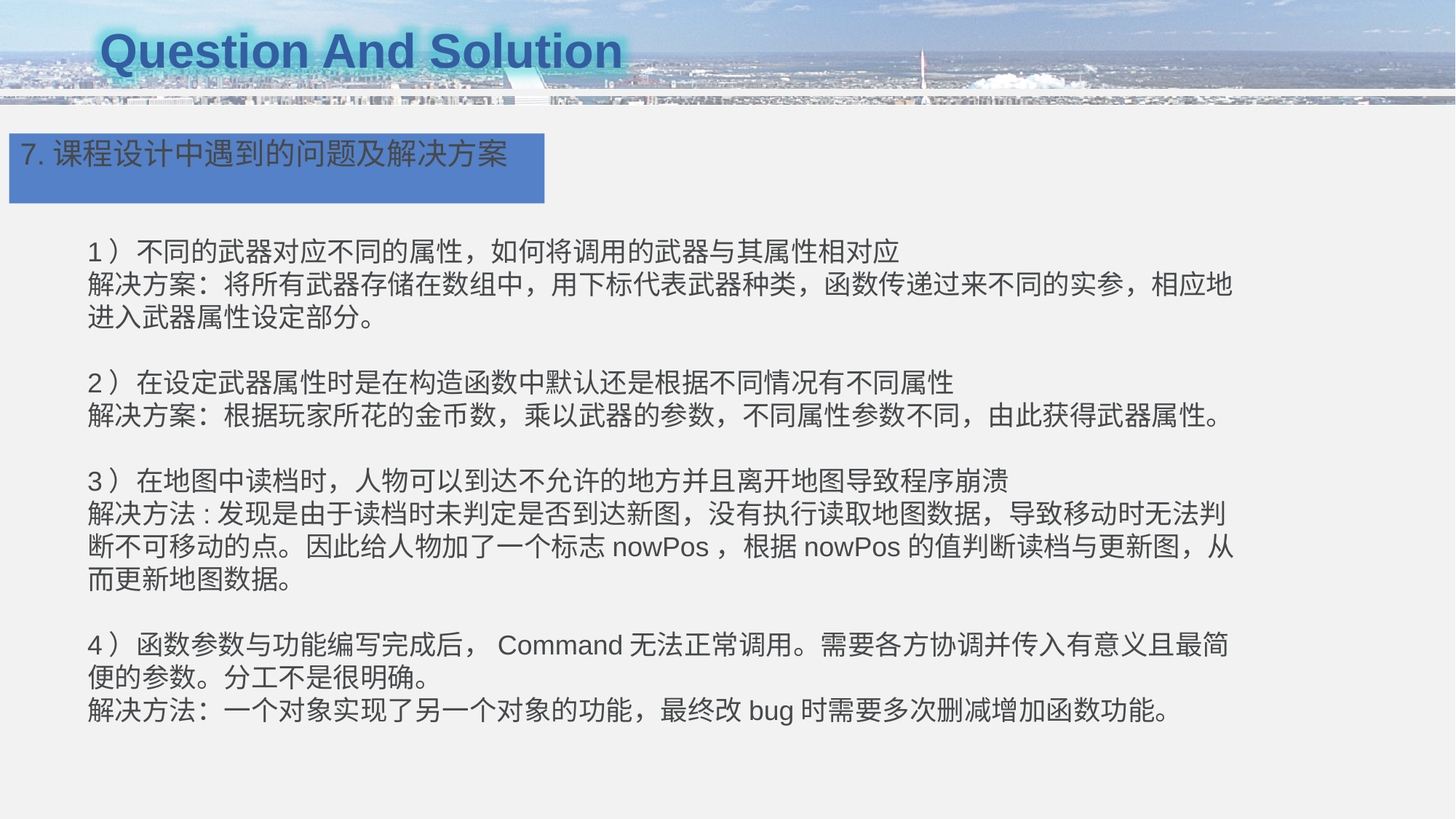

Question And Solution
7.课程设计中遇到的问题及解决方案

1）不同的武器对应不同的属性，如何将调用的武器与其属性相对应
解决方案：将所有武器存储在数组中，用下标代表武器种类，函数传递过来不同的实参，相应地
进入武器属性设定部分。

2）在设定武器属性时是在构造函数中默认还是根据不同情况有不同属性
解决方案：根据玩家所花的金币数，乘以武器的参数，不同属性参数不同，由此获得武器属性。

3）在地图中读档时，人物可以到达不允许的地方并且离开地图导致程序崩溃
解决方法:发现是由于读档时未判定是否到达新图，没有执行读取地图数据，导致移动时无法判断不可移动的点。因此给人物加了一个标志nowPos，根据nowPos的值判断读档与更新图，从而更新地图数据。

4）函数参数与功能编写完成后，Command无法正常调用。需要各方协调并传入有意义且最简便的参数。分工不是很明确。
解决方法：一个对象实现了另一个对象的功能，最终改bug时需要多次删减增加函数功能。